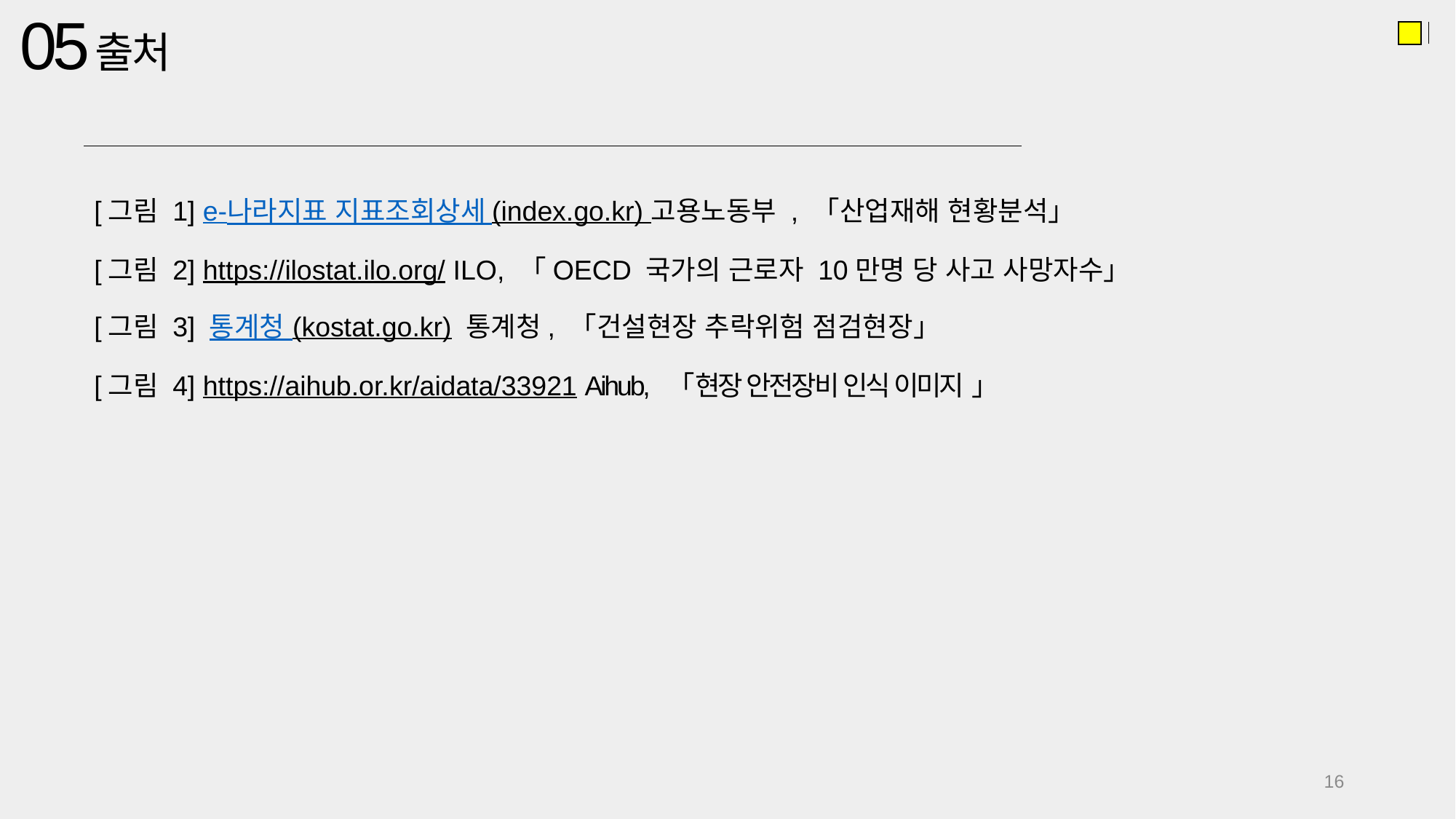

05
출처

[그림 1] e-나라지표 지표조회상세 (index.go.kr) 고용노동부 , 「산업재해 현황분석」
[그림 2] https://ilostat.ilo.org/ ILO, 「OECD 국가의 근로자 10만명 당 사고 사망자수」
[그림 3] 통계청 (kostat.go.kr) 통계청, 「건설현장 추락위험 점검현장」
[그림 4] https://aihub.or.kr/aidata/33921 Aihub,  「현장 안전장비 인식 이미지 」

16